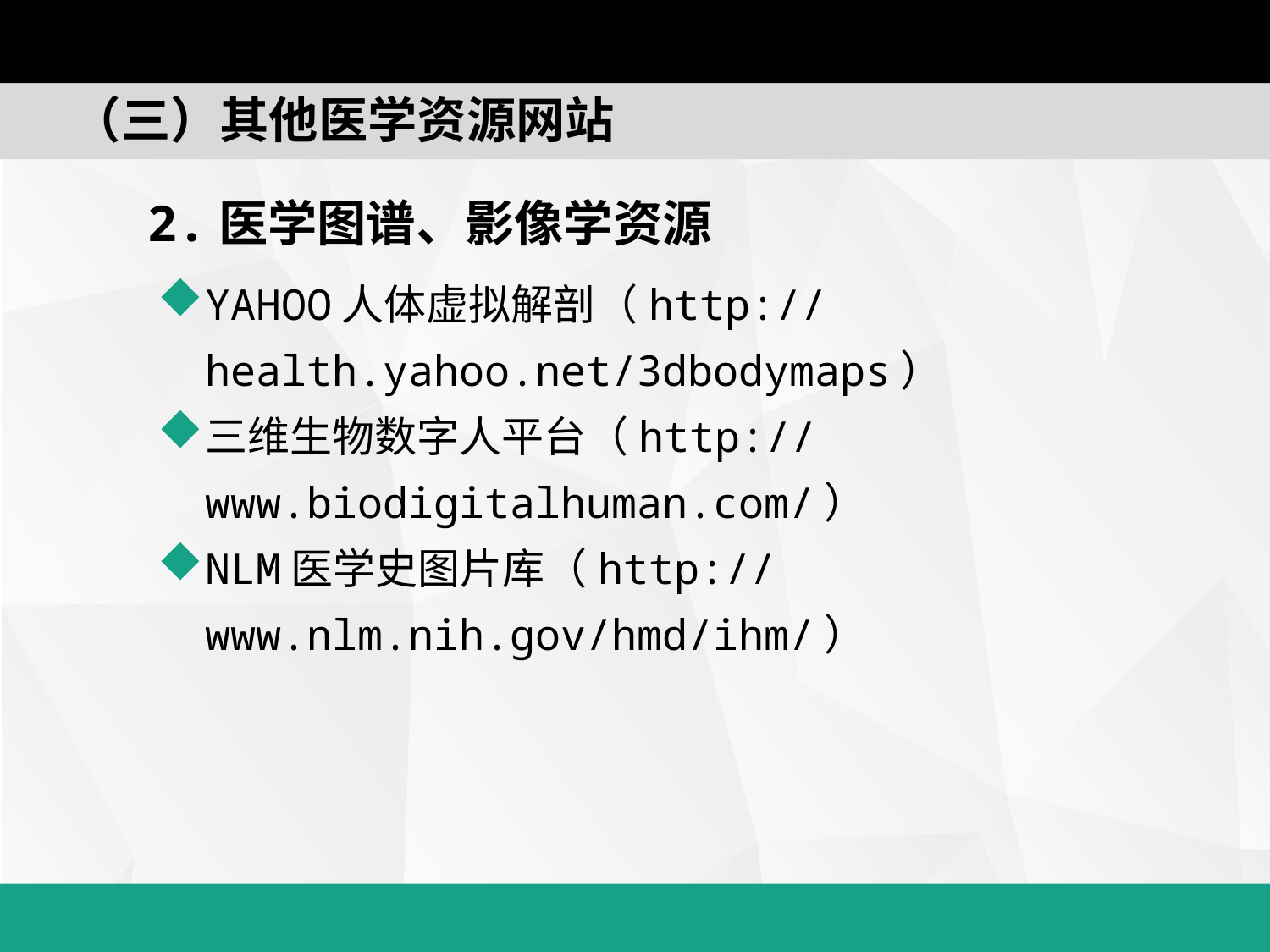

（三）其他医学资源网站
2.医学图谱、影像学资源
YAHOO人体虚拟解剖（http://health.yahoo.net/3dbodymaps）
三维生物数字人平台（http://www.biodigitalhuman.com/）
NLM医学史图片库（http://www.nlm.nih.gov/hmd/ihm/）